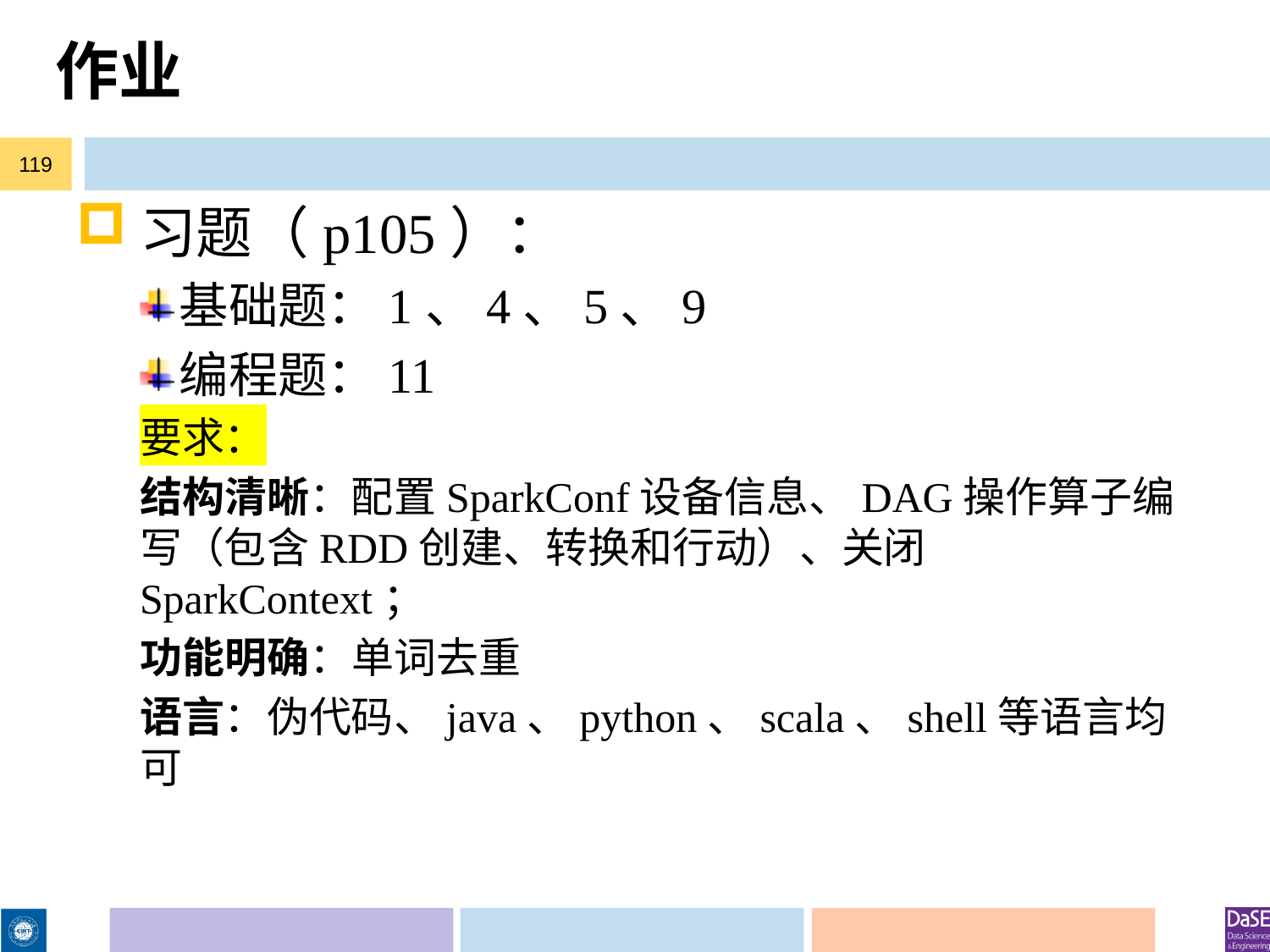

# 作业
119
习题（p105）：
基础题：1、4、5、9
编程题：11
要求：
结构清晰：配置SparkConf设备信息、DAG操作算子编写（包含RDD创建、转换和行动）、关闭SparkContext；
功能明确：单词去重
语言：伪代码、java、python、scala、shell等语言均可